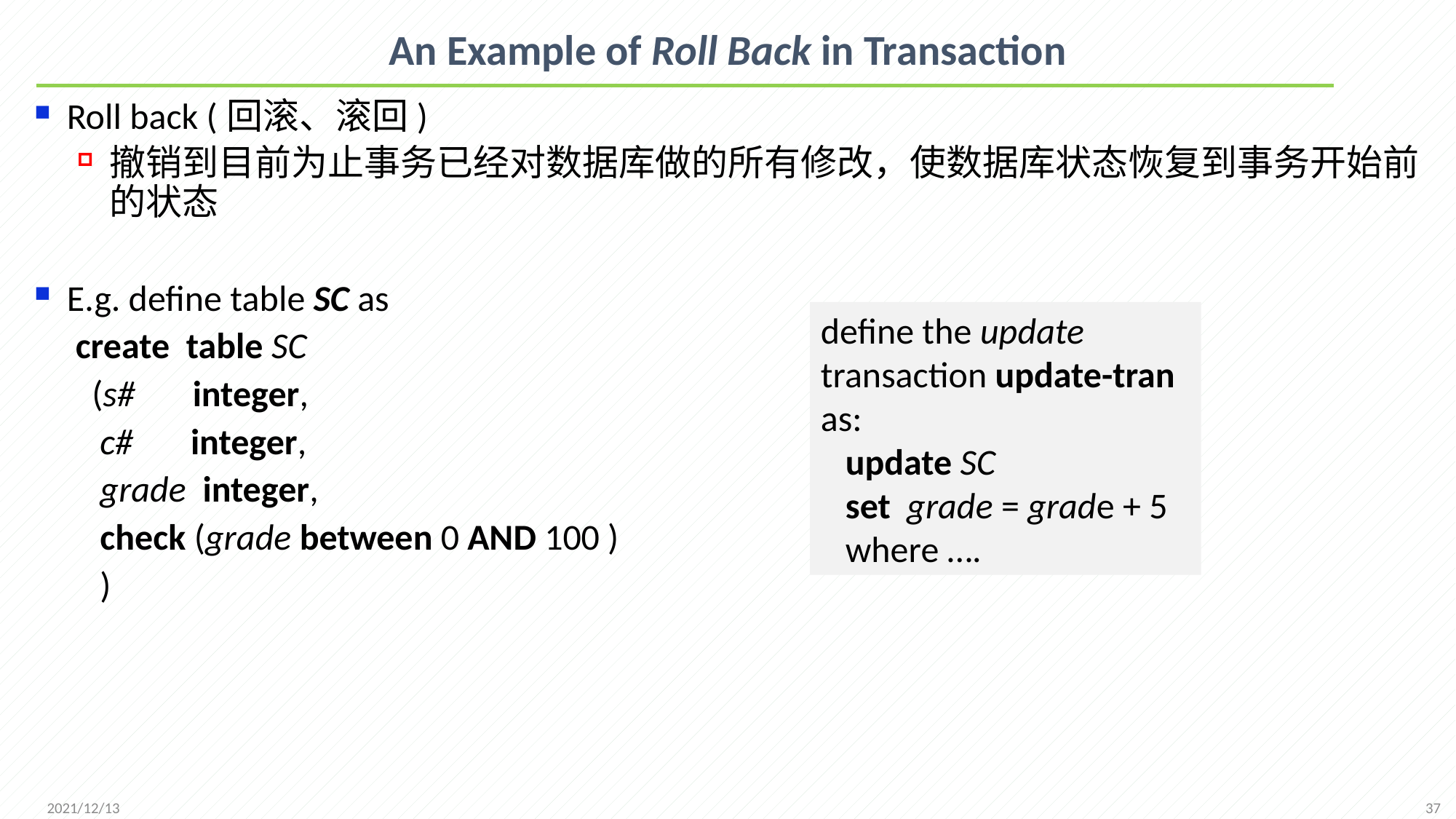

# An Example of Roll Back in Transaction
Roll back (回滚、滚回)
撤销到目前为止事务已经对数据库做的所有修改，使数据库状态恢复到事务开始前的状态

E.g. define table SC as
     create  table SC
       (s#       integer,
        c#       integer,
        grade  integer,
        check (grade between 0 AND 100 )
        )

define the update transaction update-tran as:
   update SC
   set  grade = grade + 5
   where ….
37
2021/12/13